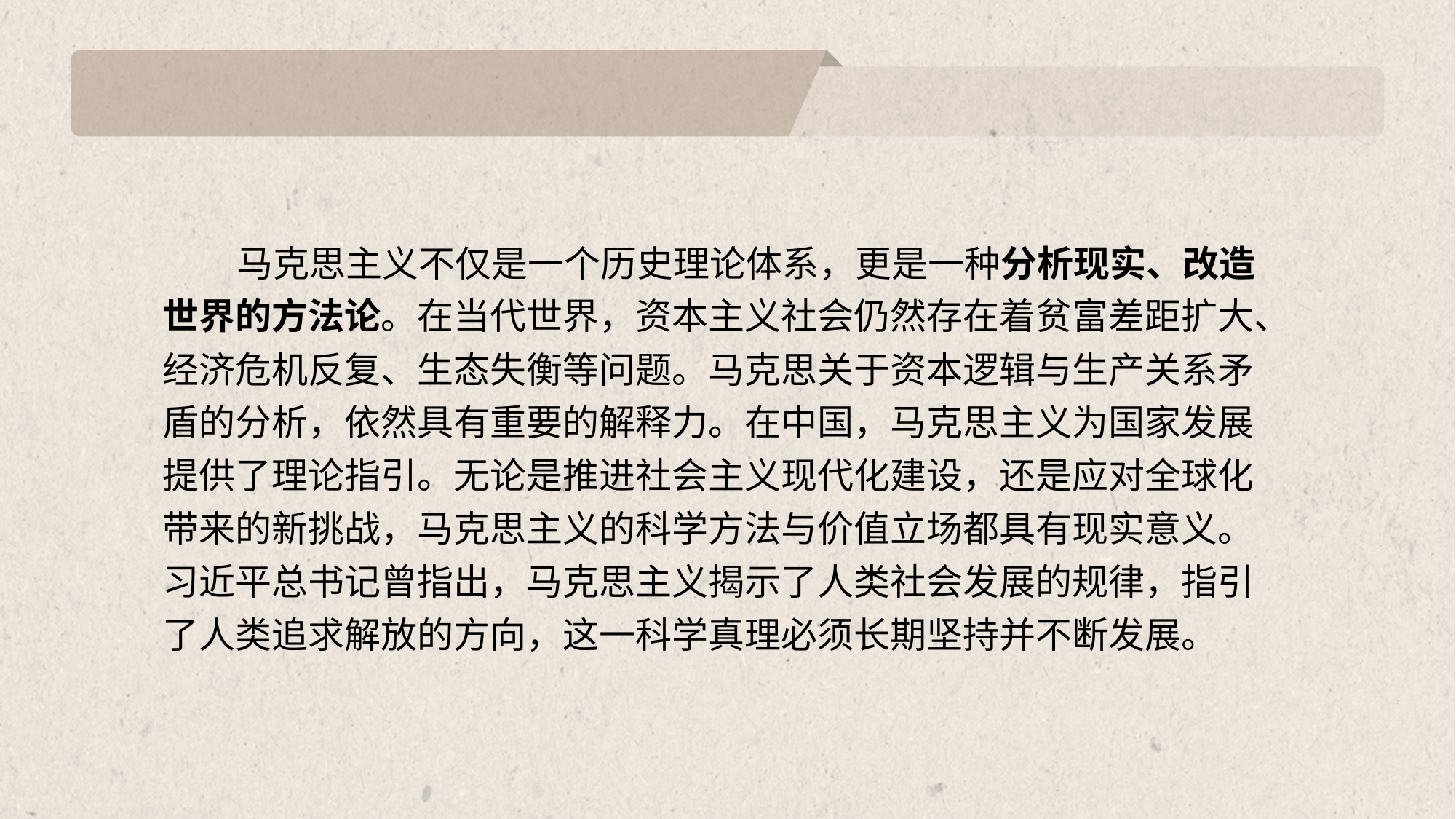

马克思主义不仅是一个历史理论体系，更是一种分析现实、改造世界的方法论。在当代世界，资本主义社会仍然存在着贫富差距扩大、经济危机反复、生态失衡等问题。马克思关于资本逻辑与生产关系矛盾的分析，依然具有重要的解释力。在中国，马克思主义为国家发展提供了理论指引。无论是推进社会主义现代化建设，还是应对全球化带来的新挑战，马克思主义的科学方法与价值立场都具有现实意义。习近平总书记曾指出，马克思主义揭示了人类社会发展的规律，指引了人类追求解放的方向，这一科学真理必须长期坚持并不断发展。